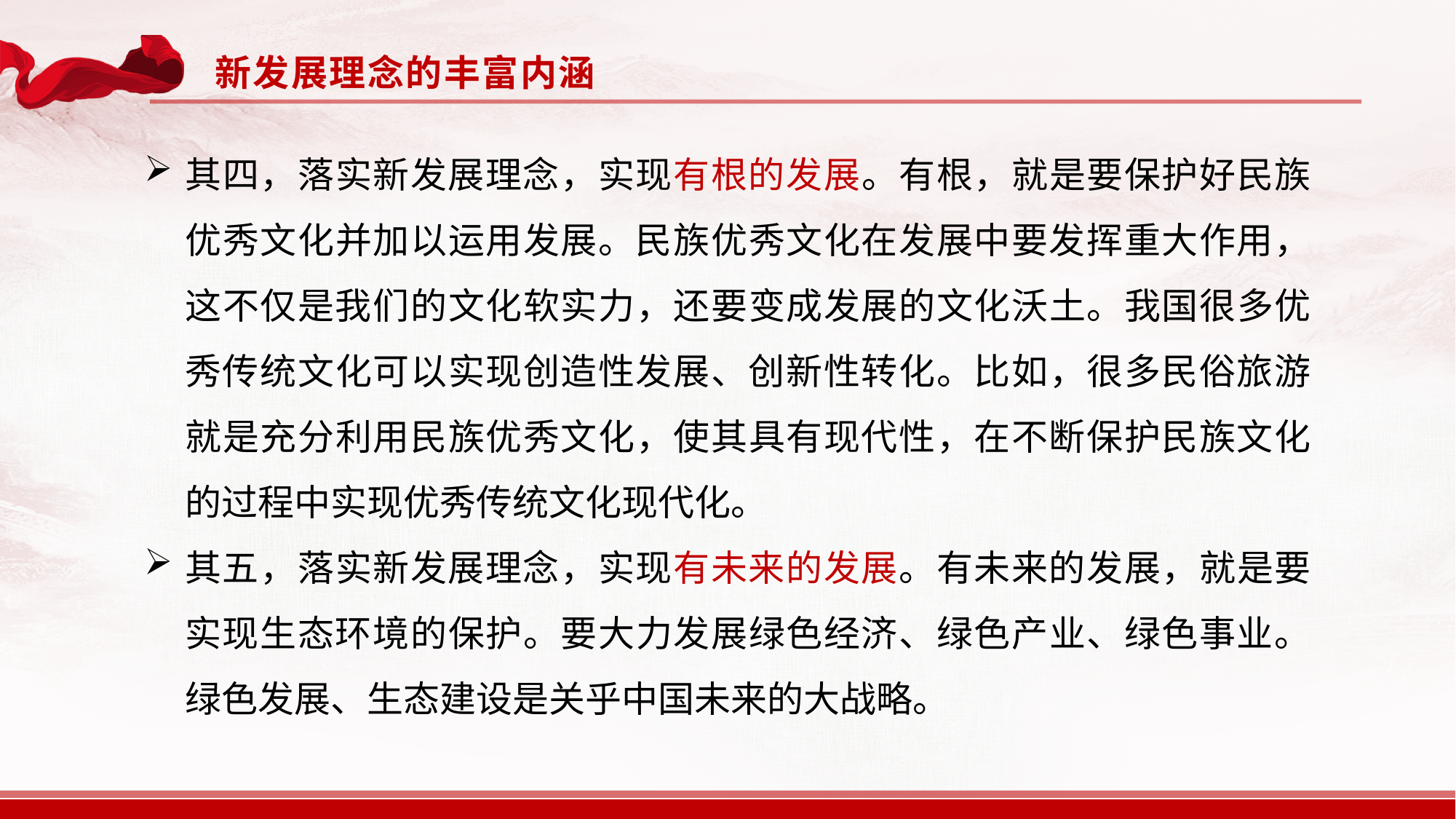

新发展理念的丰富内涵
其四，落实新发展理念，实现有根的发展。有根，就是要保护好民族优秀文化并加以运用发展。民族优秀文化在发展中要发挥重大作用，这不仅是我们的文化软实力，还要变成发展的文化沃土。我国很多优秀传统文化可以实现创造性发展、创新性转化。比如，很多民俗旅游就是充分利用民族优秀文化，使其具有现代性，在不断保护民族文化的过程中实现优秀传统文化现代化。
其五，落实新发展理念，实现有未来的发展。有未来的发展，就是要实现生态环境的保护。要大力发展绿色经济、绿色产业、绿色事业。绿色发展、生态建设是关乎中国未来的大战略。